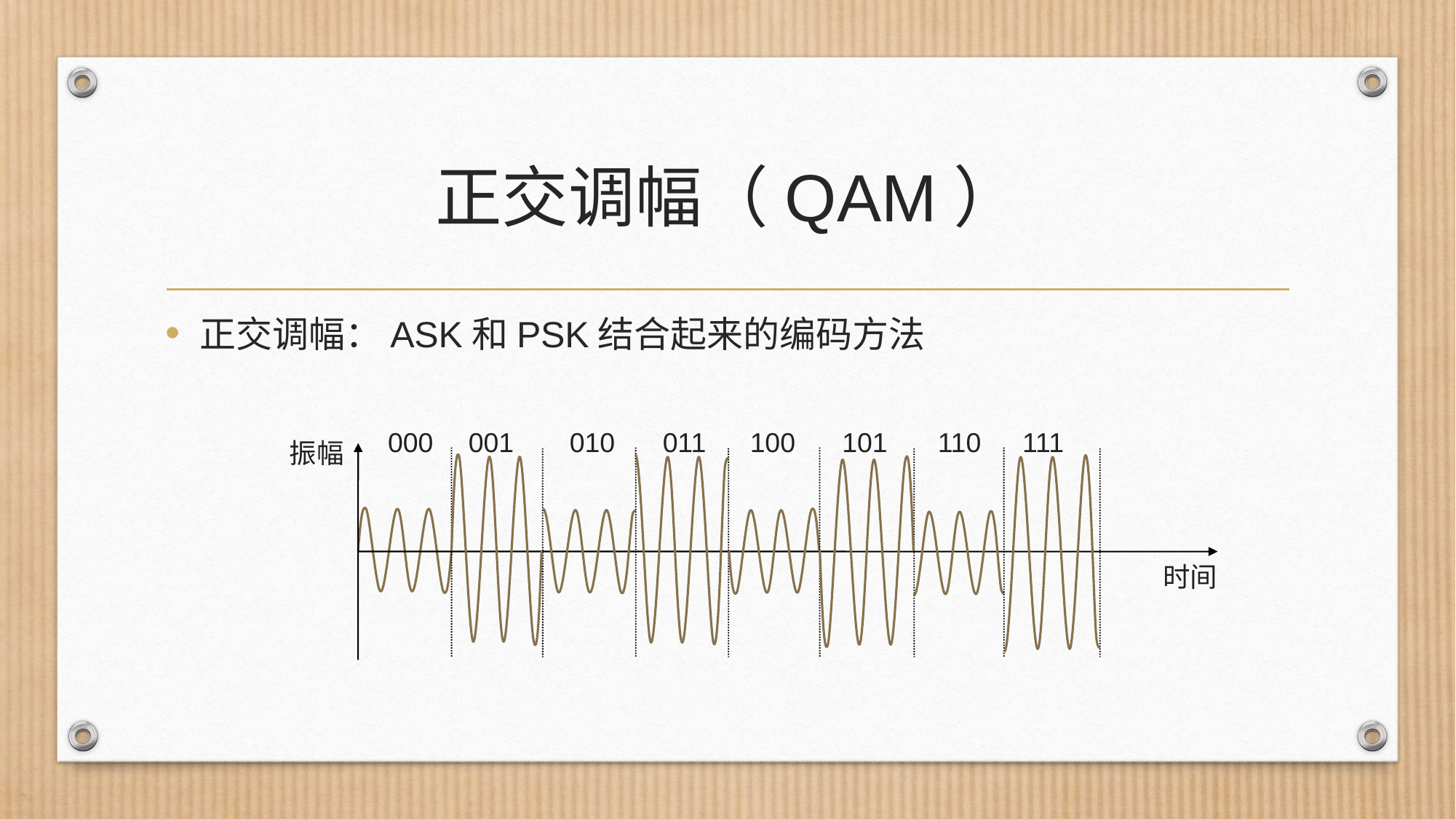

# 正交调幅（QAM）
正交调幅：ASK和PSK结合起来的编码方法

000
001
010
011
100
101
110
111
振幅

时间